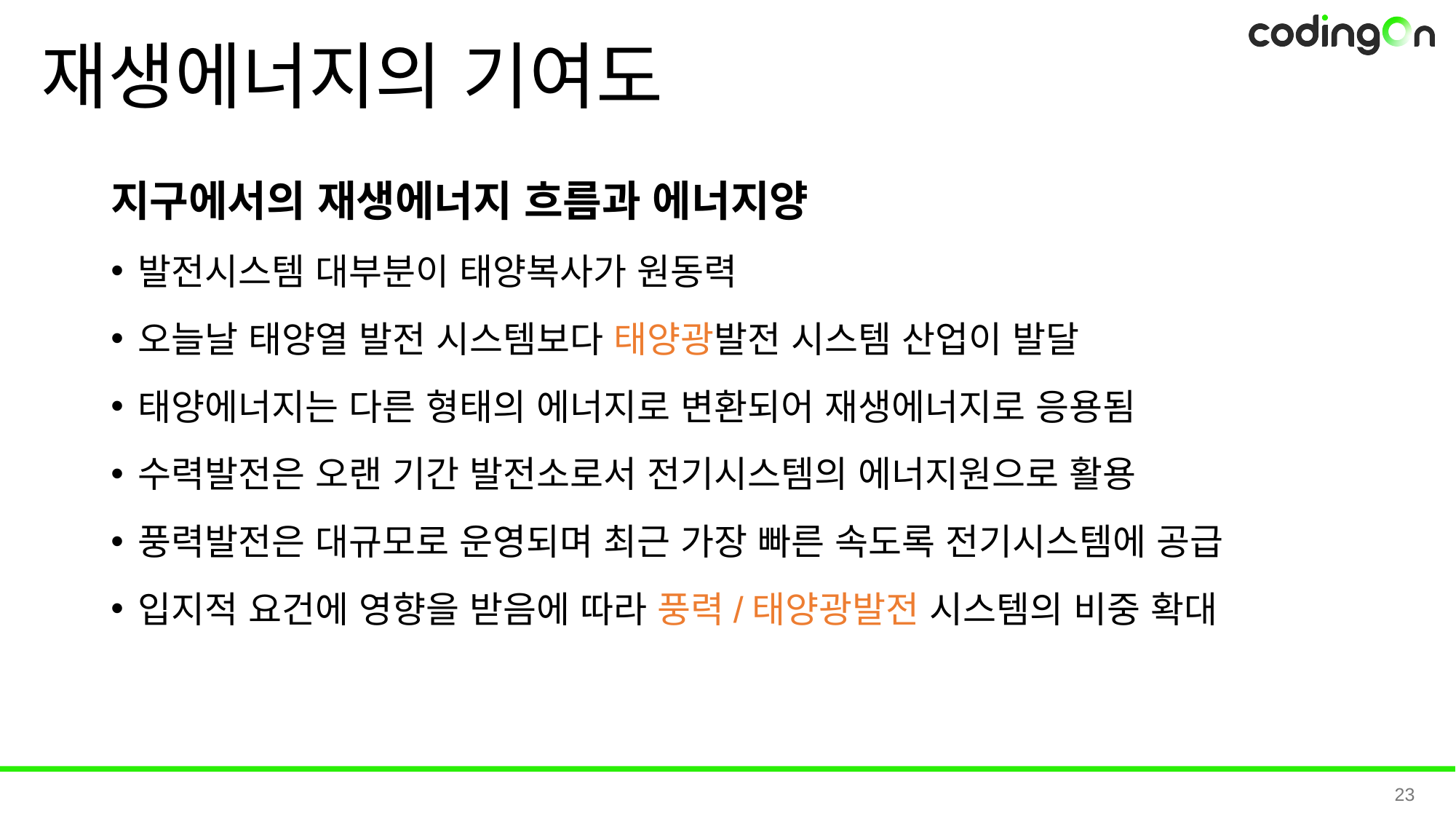

# 재생에너지의 기여도
지구에서의 재생에너지 흐름과 에너지양
발전시스템 대부분이 태양복사가 원동력
오늘날 태양열 발전 시스템보다 태양광발전 시스템 산업이 발달
태양에너지는 다른 형태의 에너지로 변환되어 재생에너지로 응용됨
수력발전은 오랜 기간 발전소로서 전기시스템의 에너지원으로 활용
풍력발전은 대규모로 운영되며 최근 가장 빠른 속도록 전기시스템에 공급
입지적 요건에 영향을 받음에 따라 풍력/태양광발전 시스템의 비중 확대
23